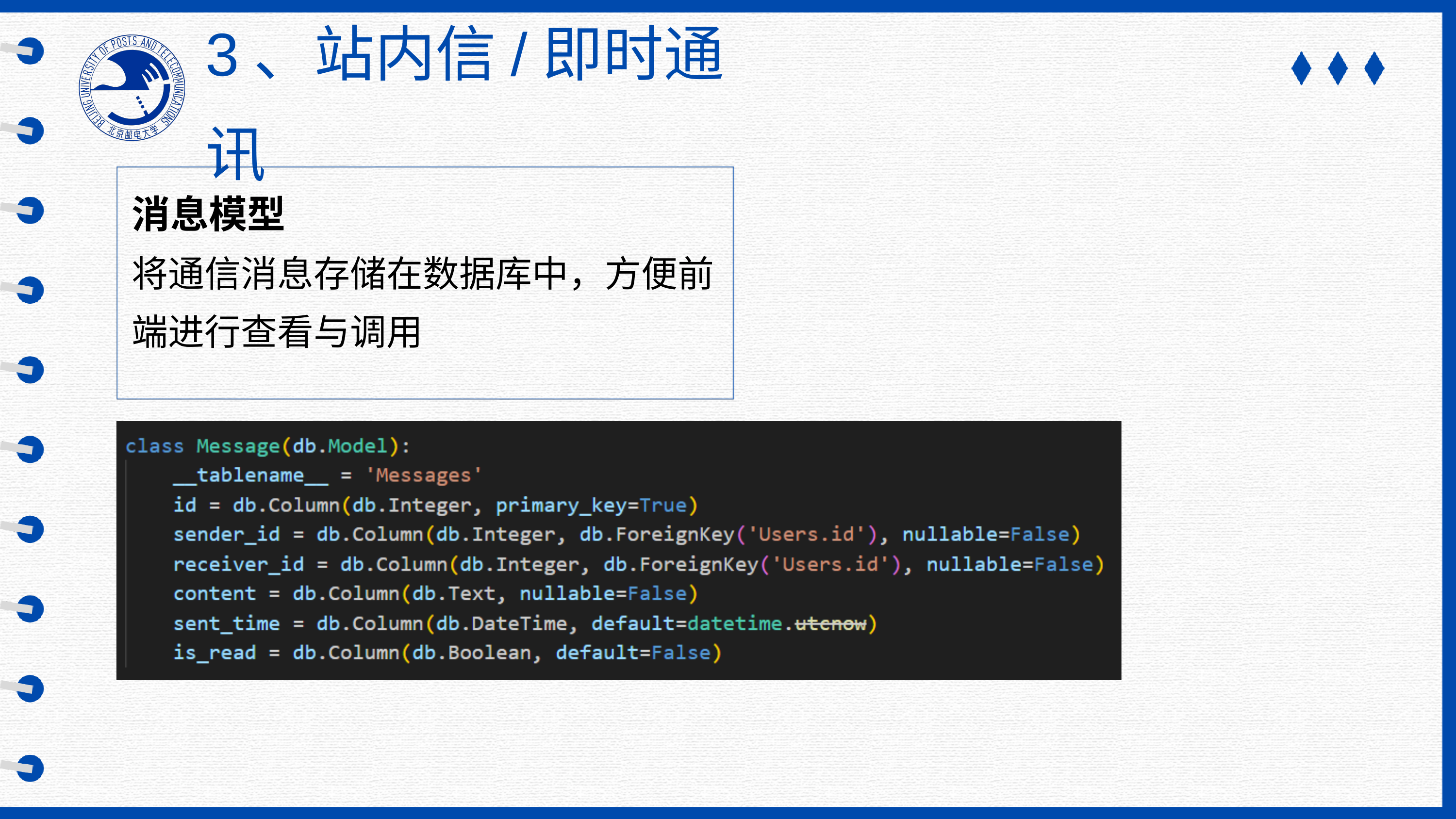

3、站内信/即时通讯

消息模型
将通信消息存储在数据库中，方便前端进行查看与调用